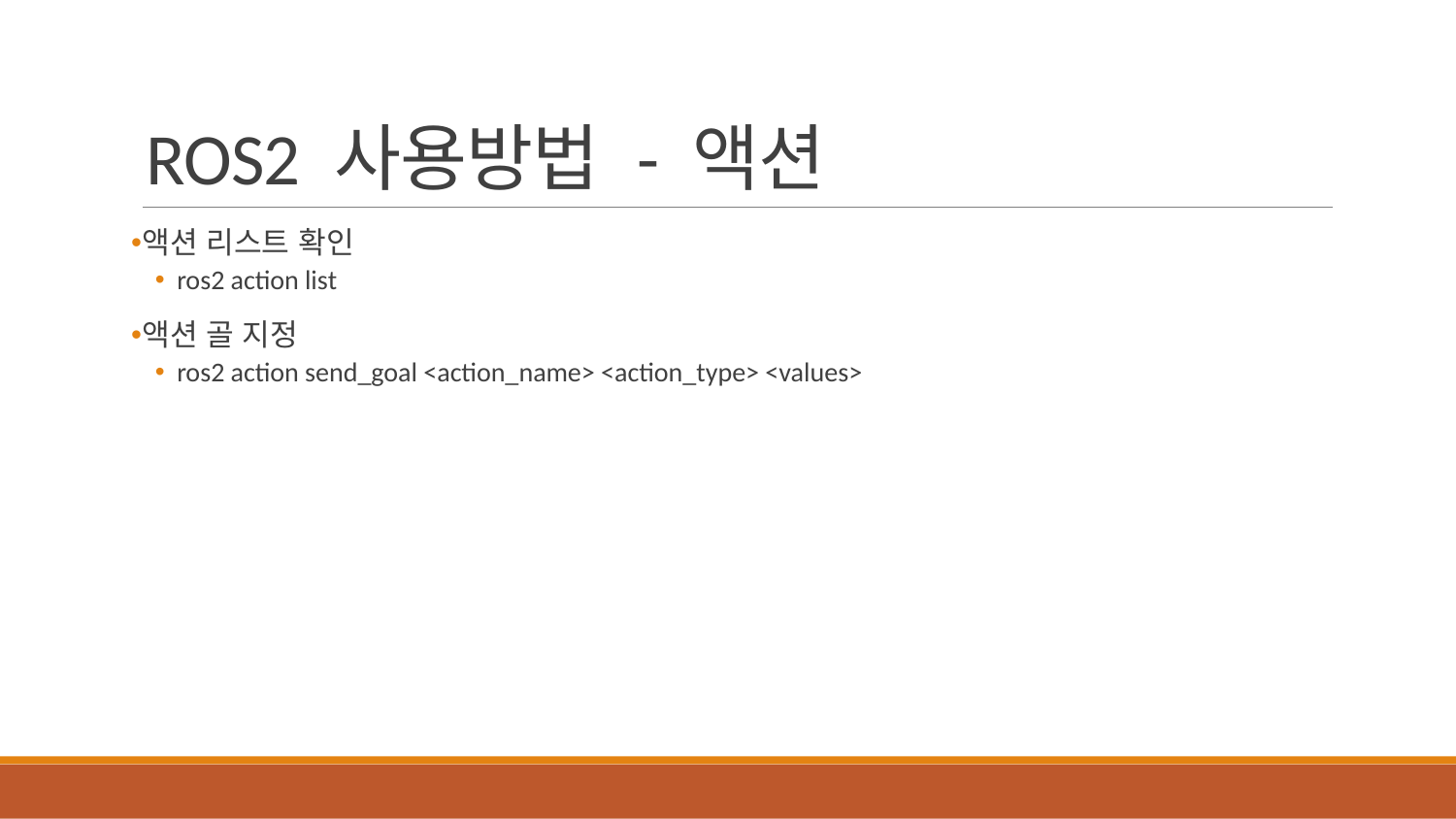

# ROS2 사용방법 - 액션
액션 리스트 확인
ros2 action list
액션 골 지정
ros2 action send_goal <action_name> <action_type> <values>